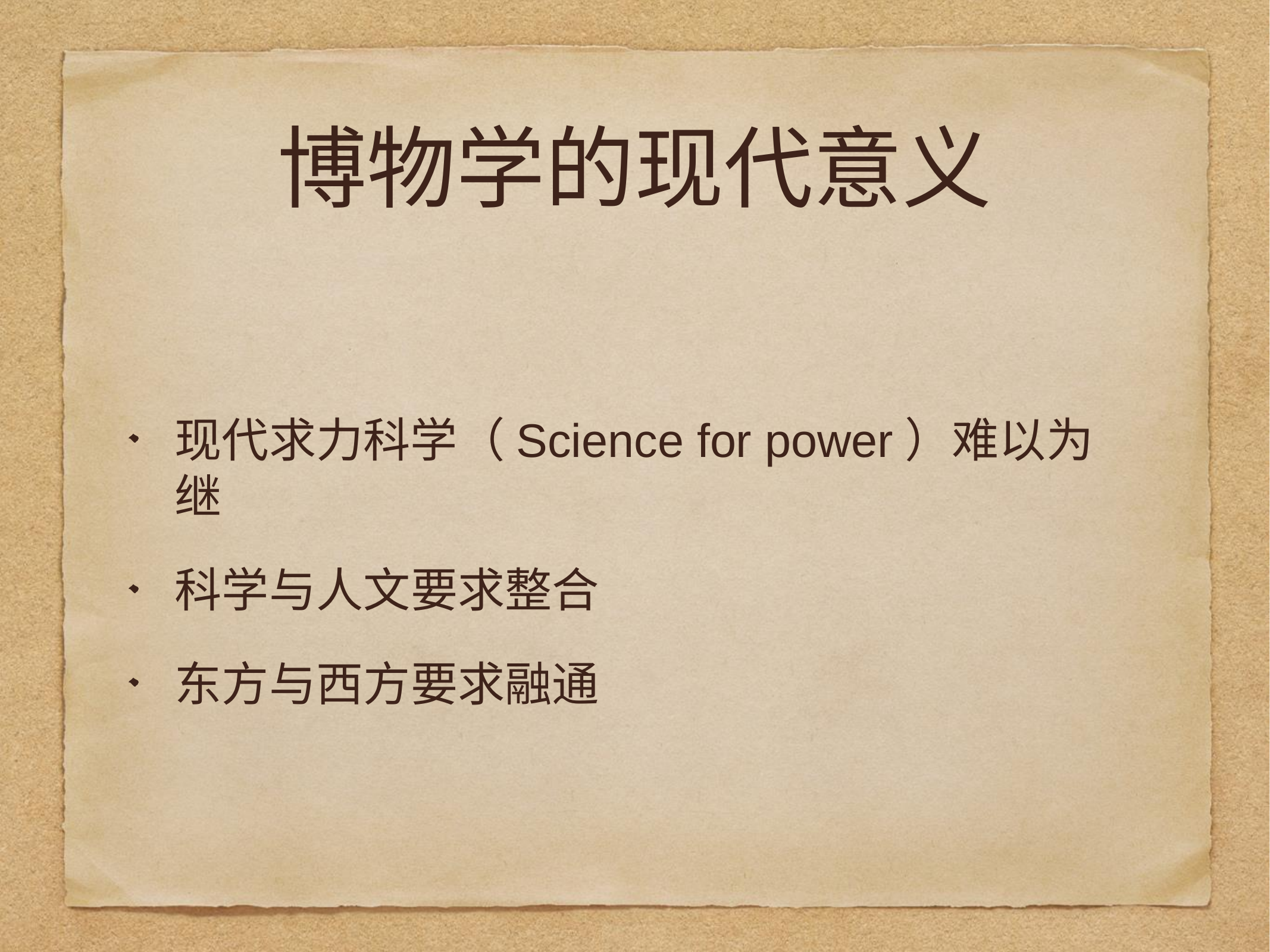

# 博物学的现代意义
现代求力科学（Science for power）难以为继
科学与人文要求整合
东方与西方要求融通